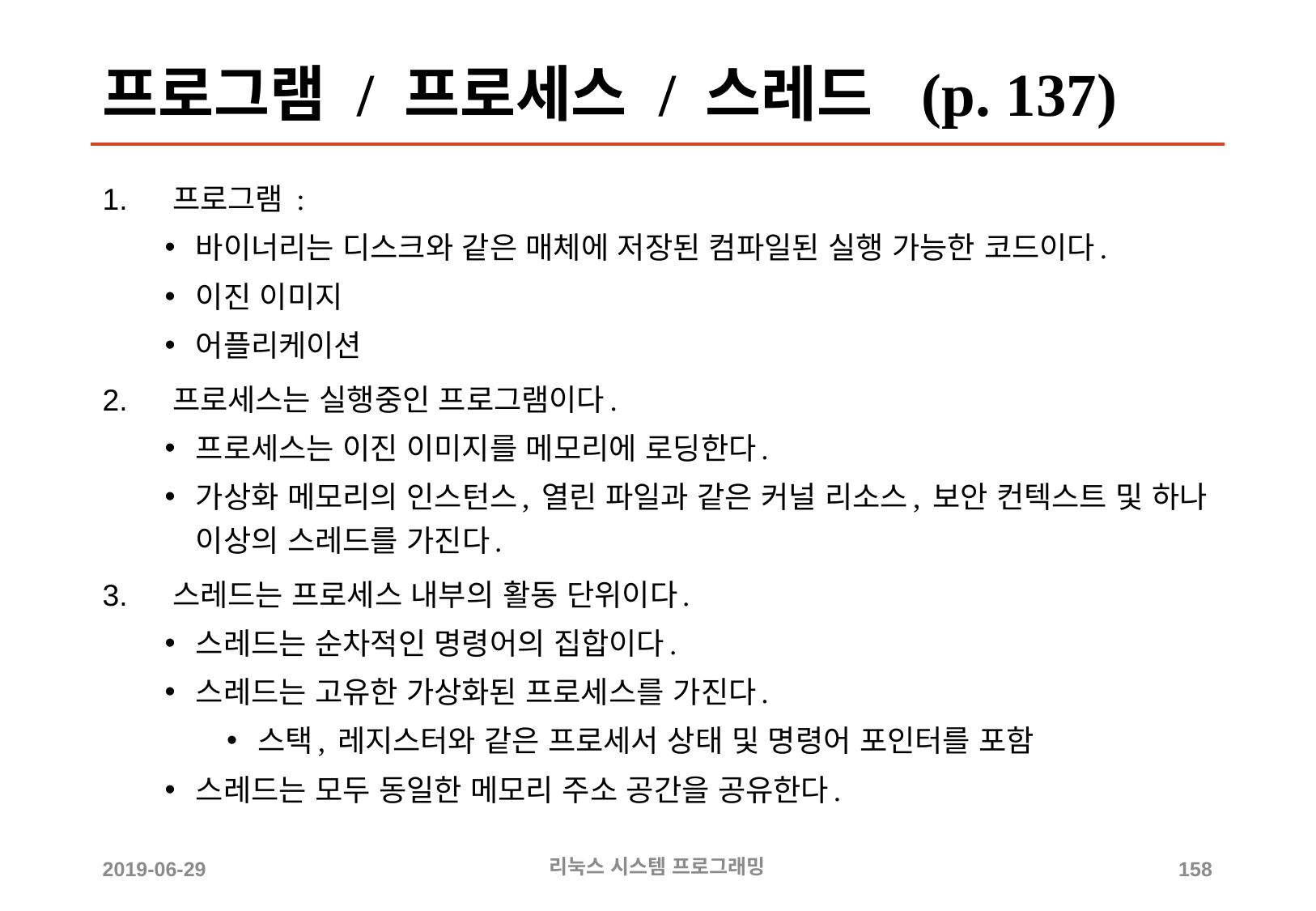

# 프로그램 / 프로세스 / 스레드  (p. 137)
프로그램 :
바이너리는 디스크와 같은 매체에 저장된 컴파일된 실행 가능한 코드이다.
이진 이미지
어플리케이션
프로세스는 실행중인 프로그램이다.
프로세스는 이진 이미지를 메모리에 로딩한다.
가상화 메모리의 인스턴스, 열린 파일과 같은 커널 리소스, 보안 컨텍스트 및 하나 이상의 스레드를 가진다.
스레드는 프로세스 내부의 활동 단위이다.
스레드는 순차적인 명령어의 집합이다.
스레드는 고유한 가상화된 프로세스를 가진다.
스택, 레지스터와 같은 프로세서 상태 및 명령어 포인터를 포함
스레드는 모두 동일한 메모리 주소 공간을 공유한다.
2019-06-29
리눅스 시스템 프로그래밍
158